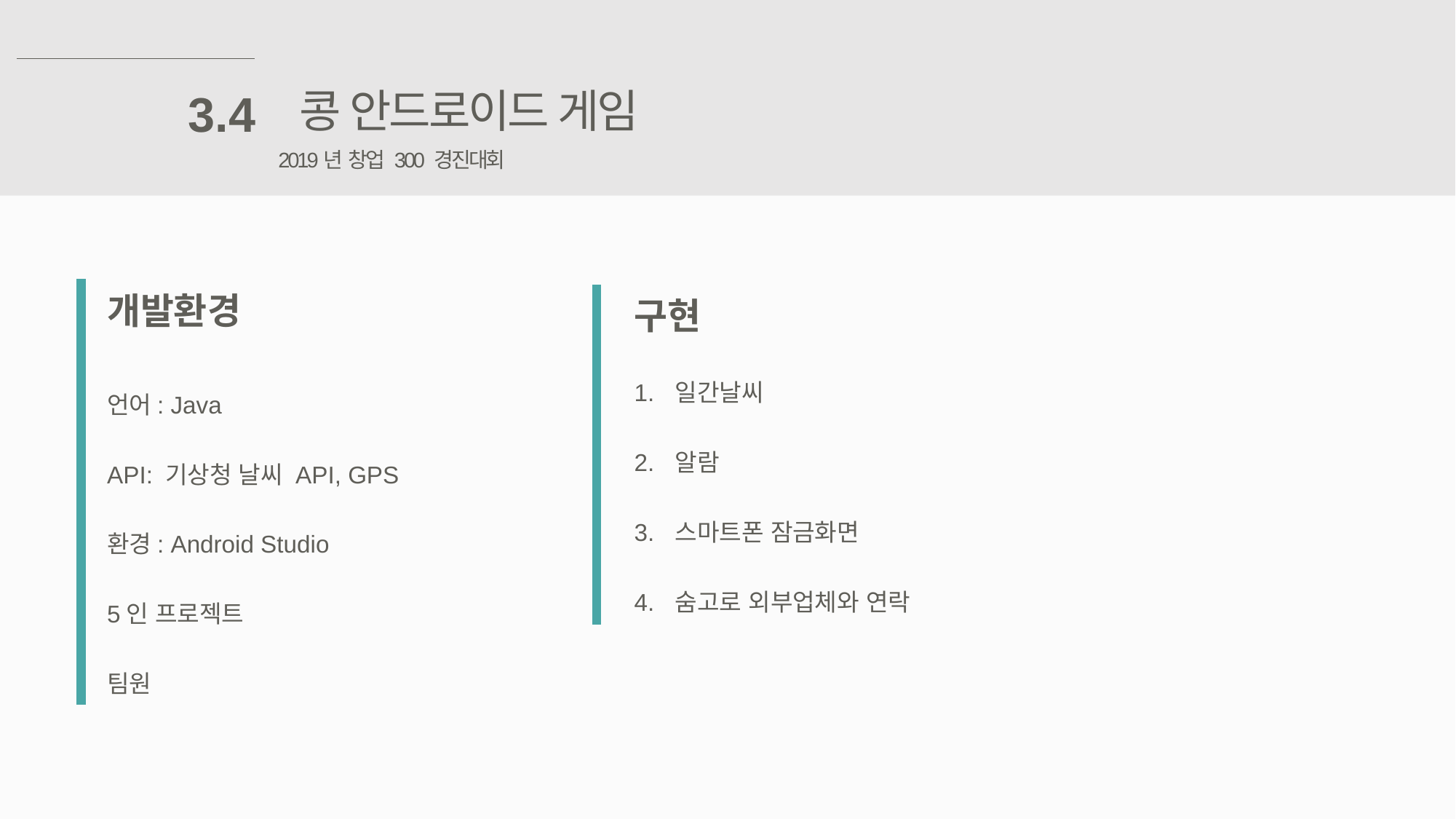

콩 안드로이드 게임
3.4
2019년  창업 300 경진대회
개발환경

언어: Java

API: 기상청 날씨 API, GPS

환경: Android Studio

5인 프로젝트

팀원
구현

일간날씨

알람

스마트폰 잠금화면

숨고로 외부업체와 연락